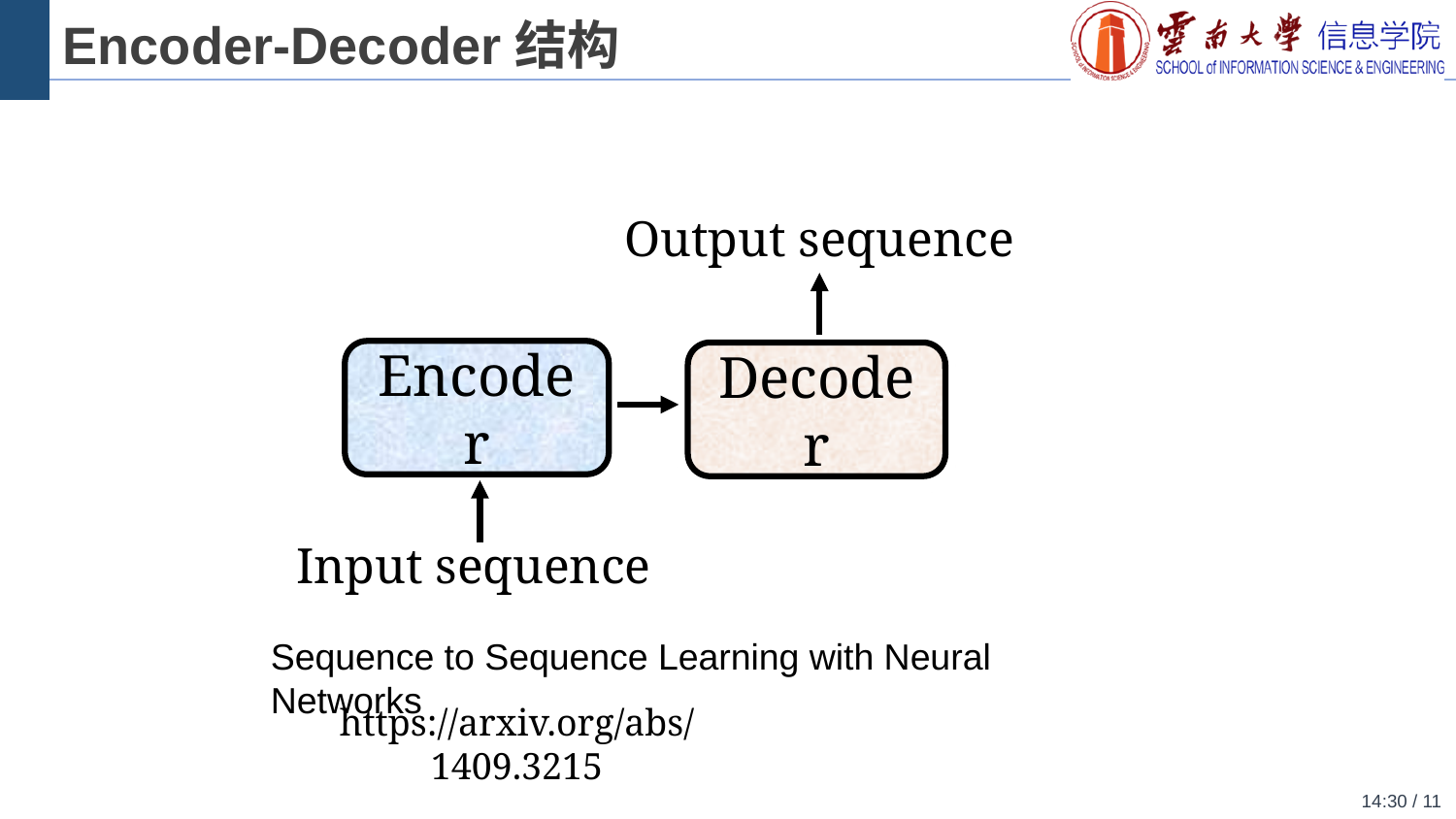

# Encoder-Decoder结构
Output sequence
Encoder
Decoder
Input sequence
Sequence to Sequence Learning with Neural Networks
https://arxiv.org/abs/1409.3215